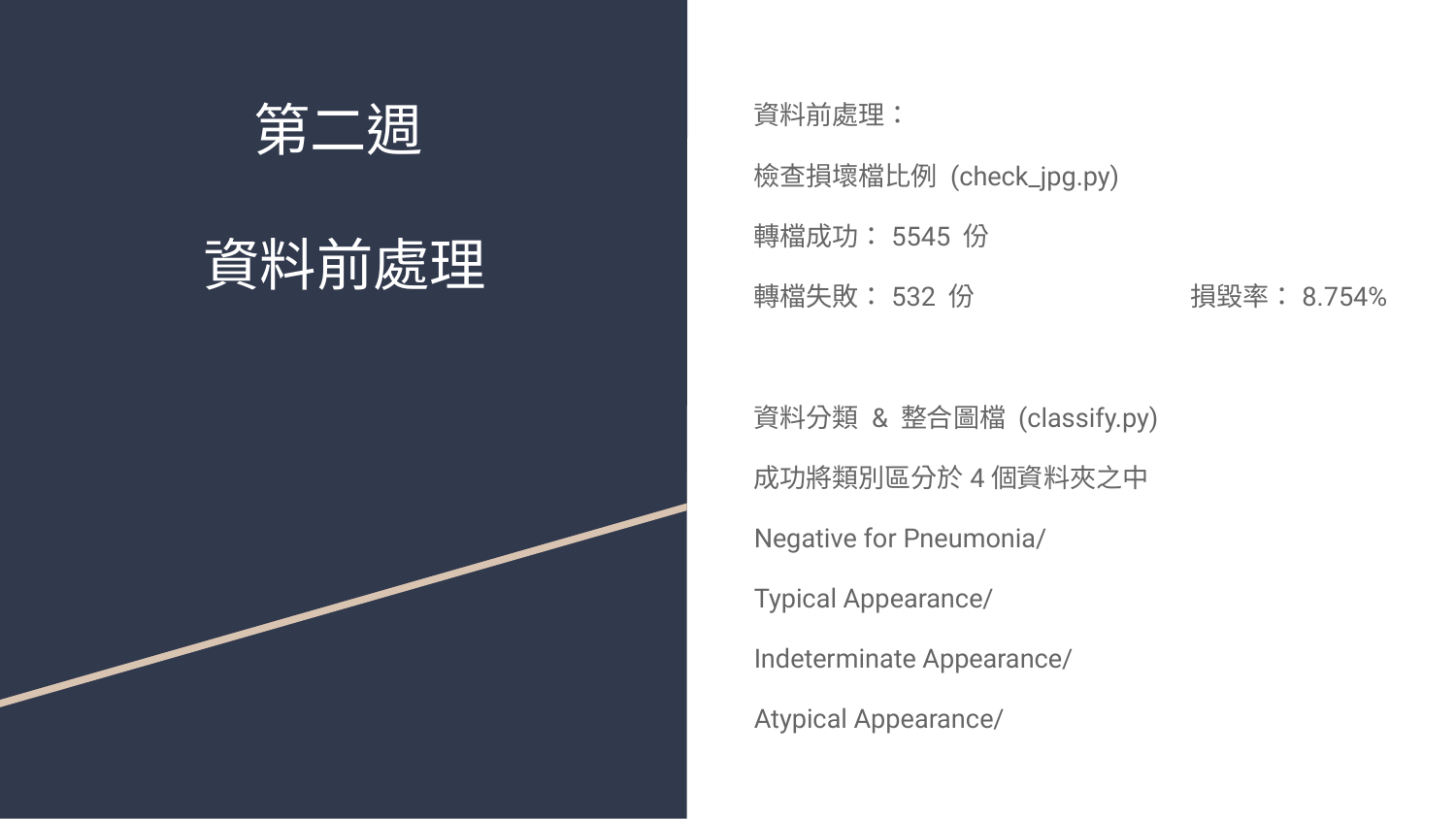

# 第二週

資料前處理
資料前處理：
檢查損壞檔比例 (check_jpg.py)
轉檔成功：5545 份
轉檔失敗：532 份		損毀率：8.754%

資料分類 & 整合圖檔 (classify.py)
成功將類別區分於4個資料夾之中
Negative for Pneumonia/
Typical Appearance/
Indeterminate Appearance/
Atypical Appearance/